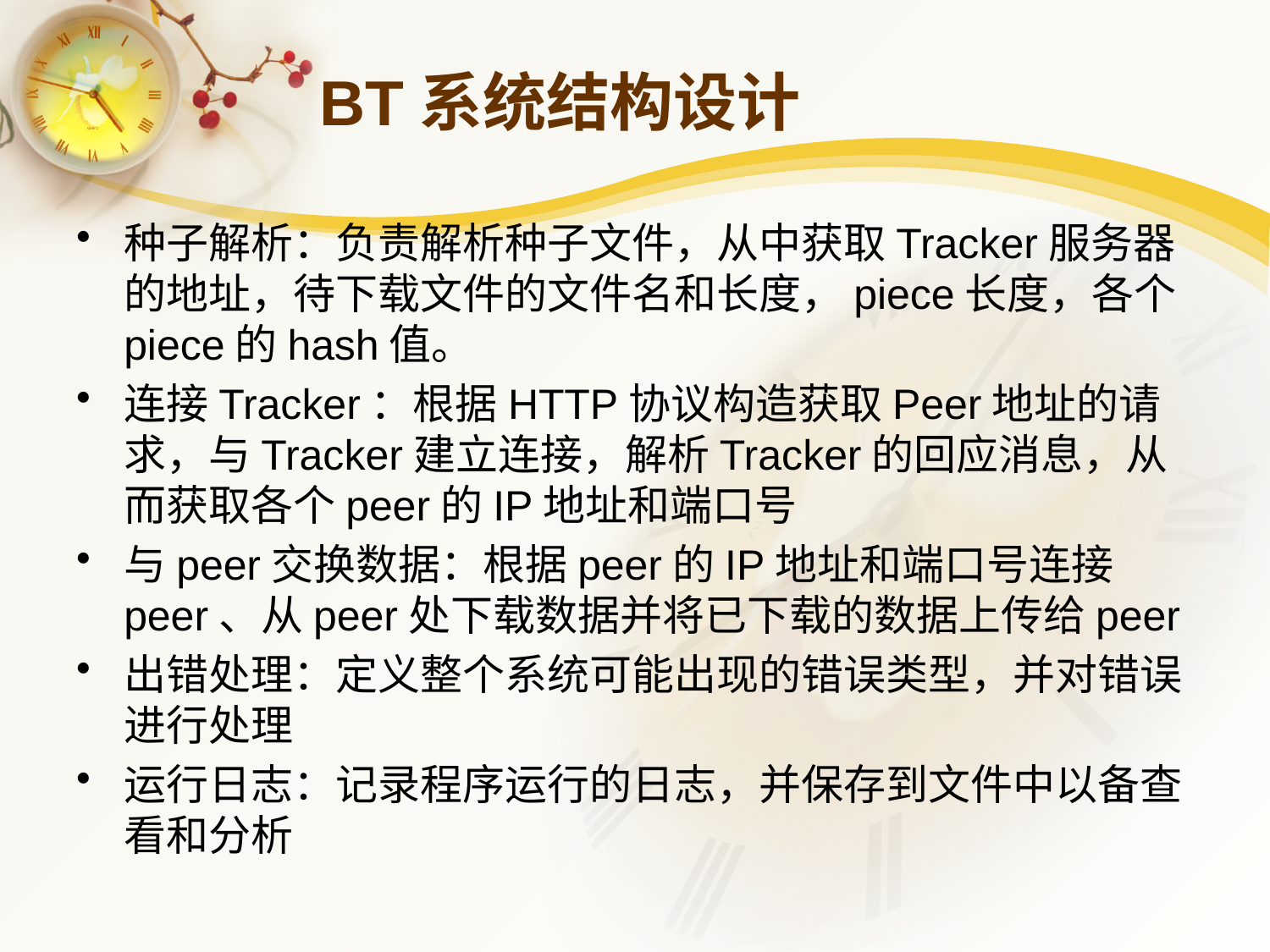

# BT系统结构设计
种子解析：负责解析种子文件，从中获取Tracker服务器的地址，待下载文件的文件名和长度，piece长度，各个piece的hash值。
连接Tracker：根据HTTP协议构造获取Peer地址的请求，与Tracker建立连接，解析Tracker的回应消息，从而获取各个peer的IP地址和端口号
与peer交换数据：根据peer的IP地址和端口号连接peer、从peer处下载数据并将已下载的数据上传给peer
出错处理：定义整个系统可能出现的错误类型，并对错误进行处理
运行日志：记录程序运行的日志，并保存到文件中以备查看和分析